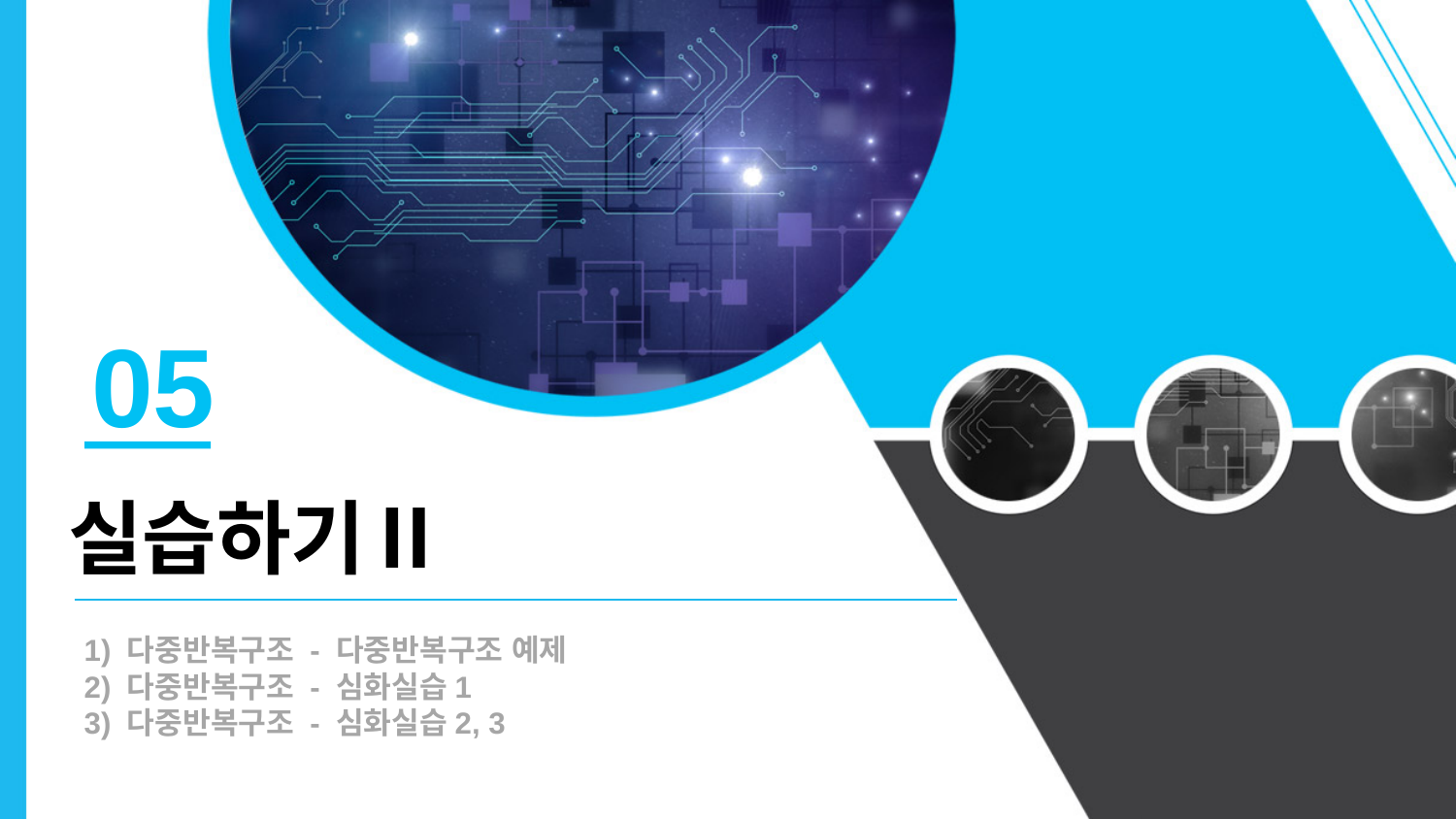

05

실습하기Ⅱ
1) 다중반복구조 - 다중반복구조 예제
2) 다중반복구조 - 심화실습1
3) 다중반복구조 - 심화실습2, 3